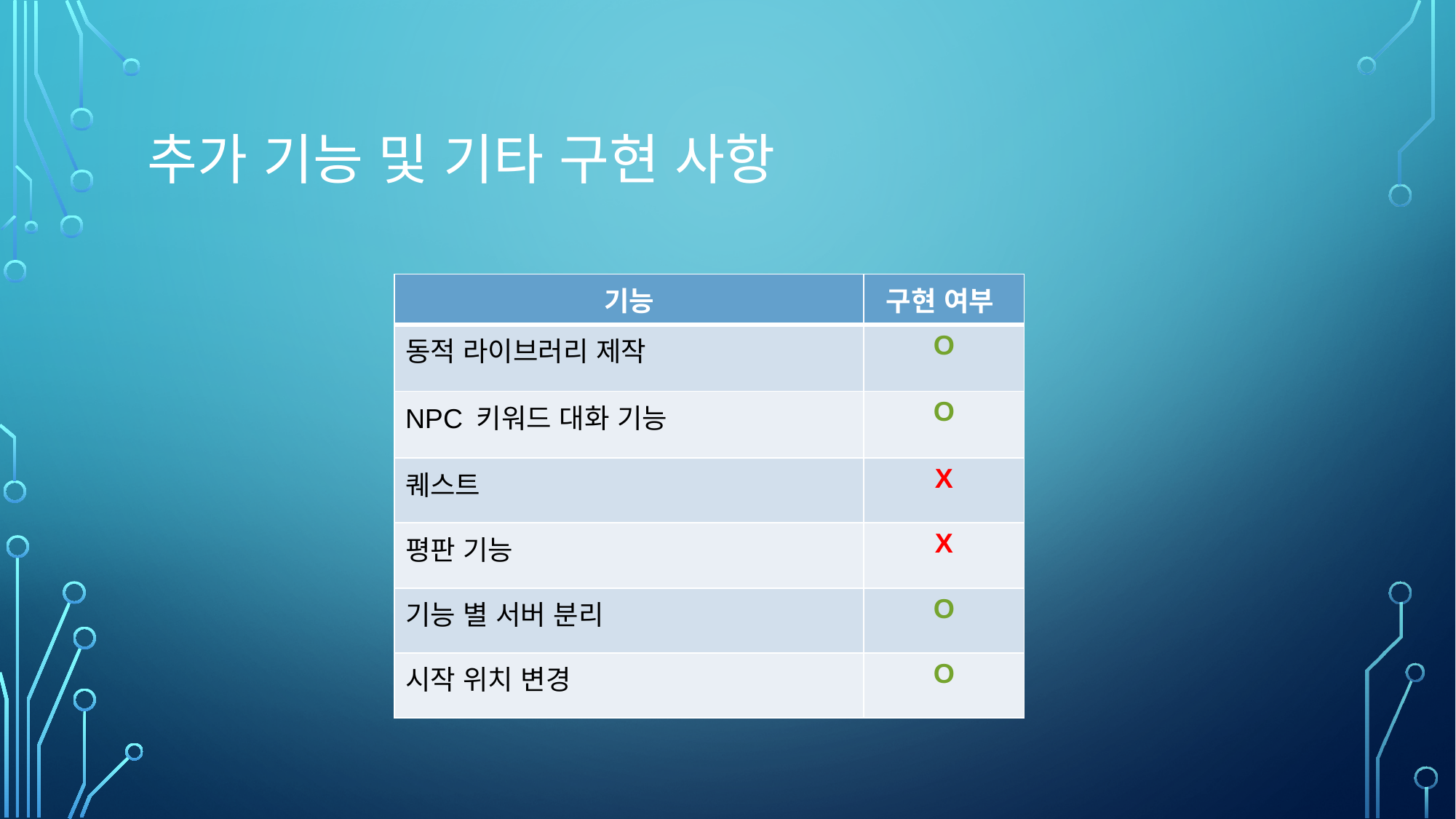

# 추가 기능 및 기타 구현 사항
| 기능 | 구현 여부 |
| --- | --- |
| 동적 라이브러리 제작 | O |
| NPC 키워드 대화 기능 | O |
| 퀘스트 | X |
| 평판 기능 | X |
| 기능 별 서버 분리 | O |
| 시작 위치 변경 | O |